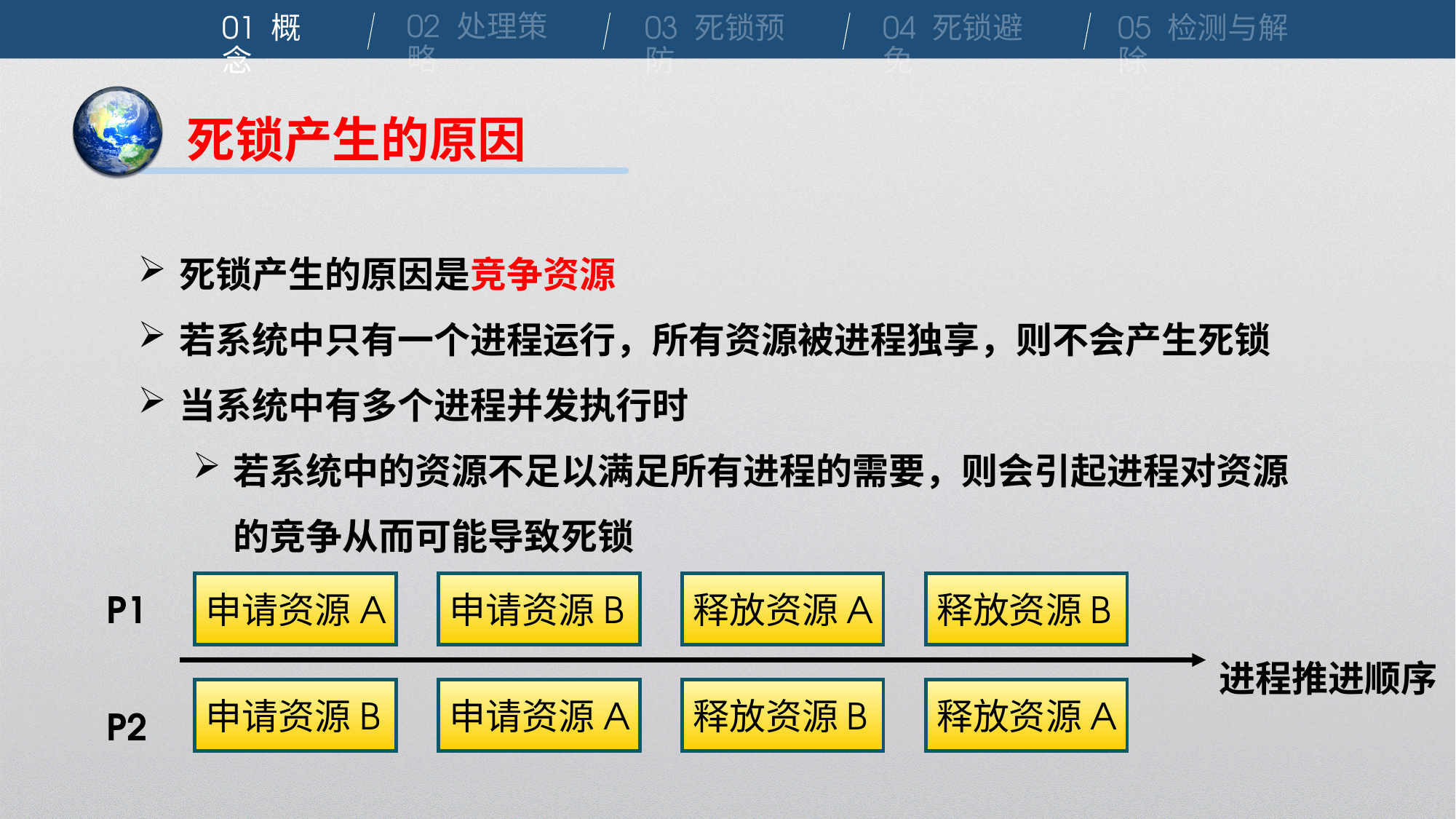

02 处理策略
01 概念
04 死锁避免
03 死锁预防
05 检测与解除
死锁产生的原因
死锁产生的原因是竞争资源
若系统中只有一个进程运行，所有资源被进程独享，则不会产生死锁
当系统中有多个进程并发执行时
若系统中的资源不足以满足所有进程的需要，则会引起进程对资源的竞争从而可能导致死锁
P1
申请资源A
申请资源B
释放资源A
释放资源B
进程推进顺序
P2
申请资源B
申请资源A
释放资源B
释放资源A